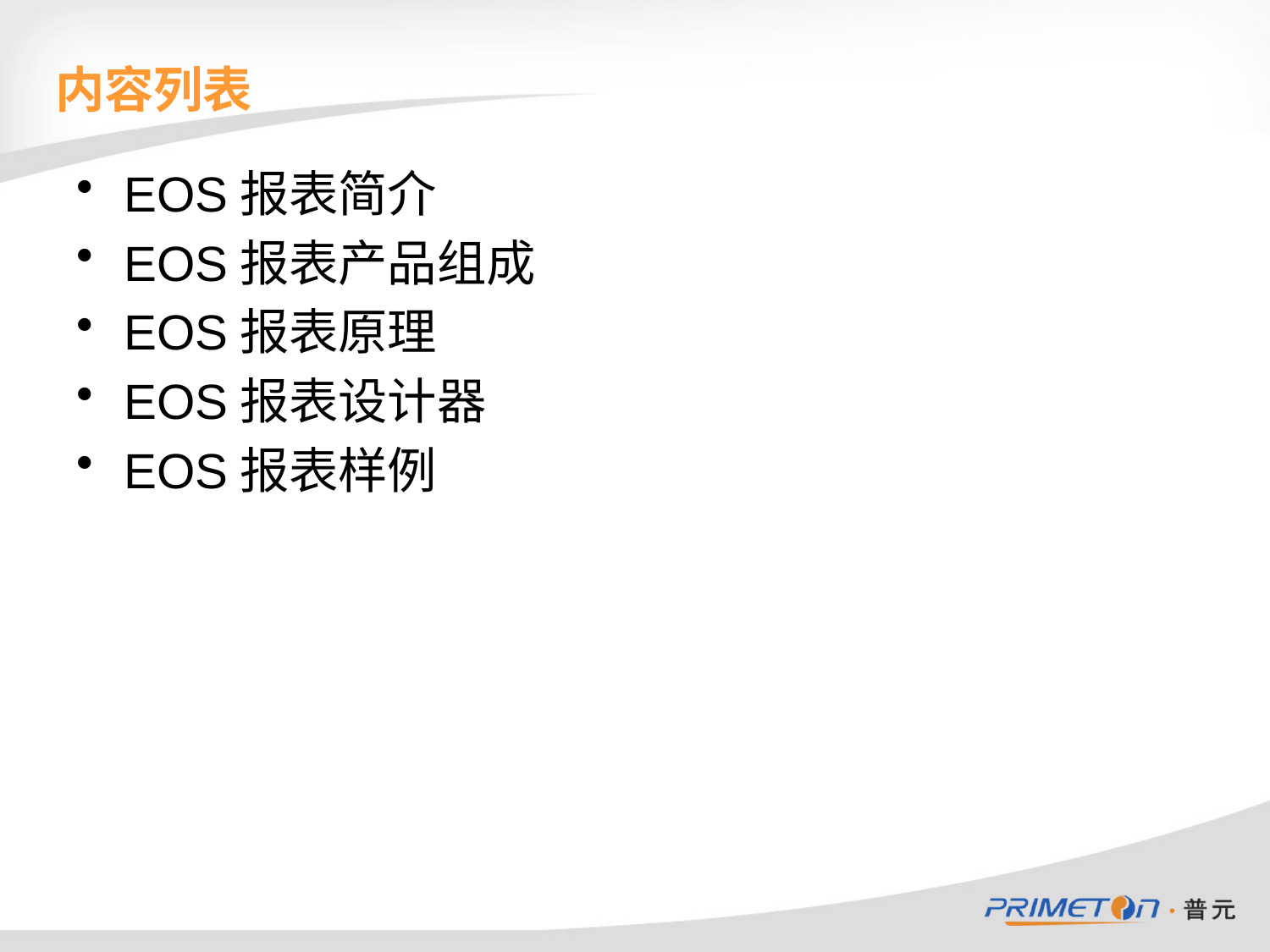

# 内容列表
EOS报表简介
EOS报表产品组成
EOS报表原理
EOS报表设计器
EOS报表样例